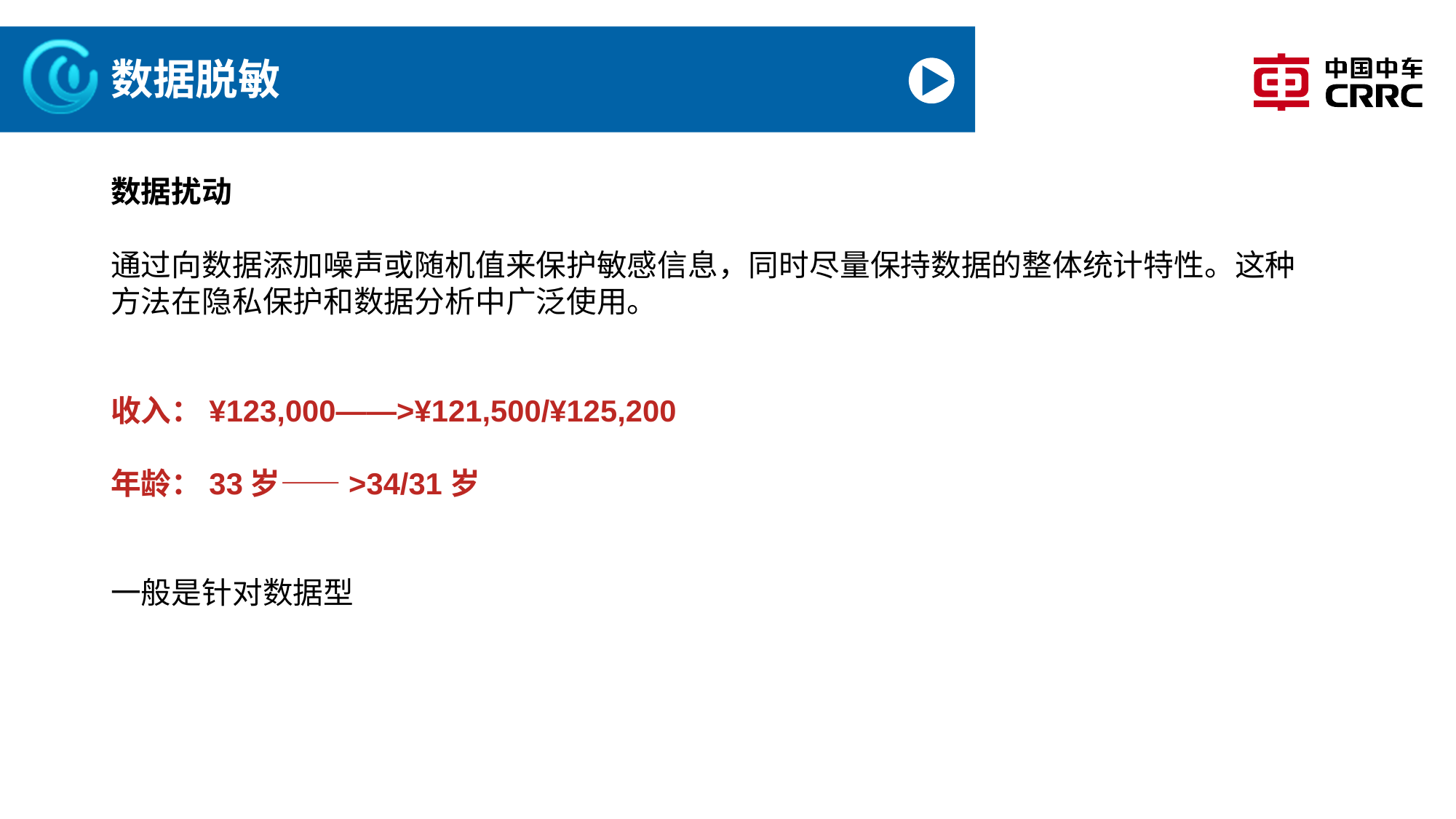

# 数据脱敏
数据扰动

通过向数据添加噪声或随机值来保护敏感信息，同时尽量保持数据的整体统计特性。这种方法在隐私保护和数据分析中广泛使用。

收入：¥123,000——>¥121,500/¥125,200

年龄：33岁——>34/31岁

一般是针对数据型
73